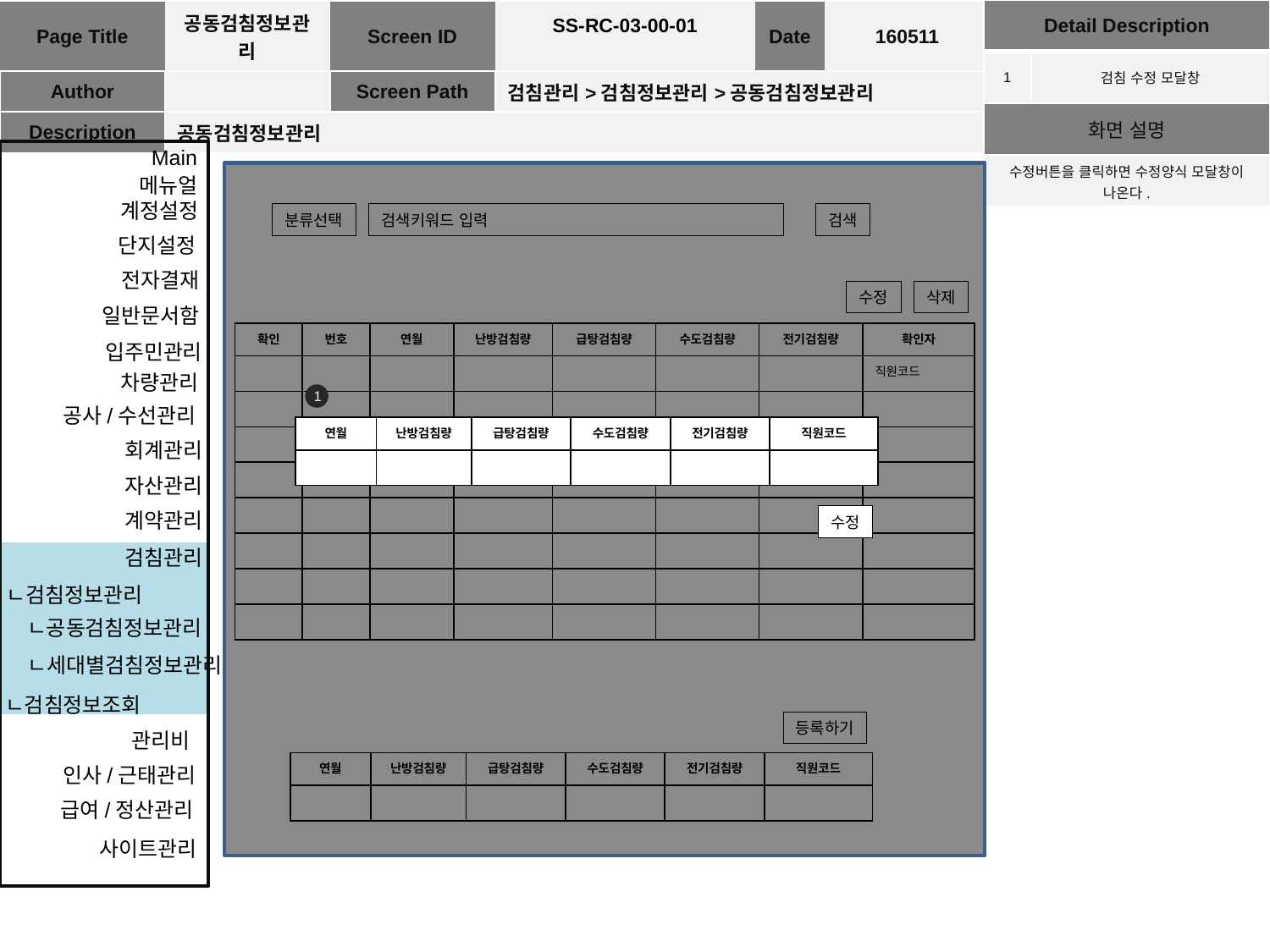

| Detail Description |  |
| --- | --- |
| 1 | 검침 수정 모달창 |
| 화면 설명 |  |
| 수정버튼을 클릭하면 수정양식 모달창이 나온다. |  |
| Page Title | 공동검침정보관리 | Screen ID | SS-RC-03-00-01 | Date | 160511 |
| --- | --- | --- | --- | --- | --- |
| Author |  | Screen Path | 검침관리>검침정보관리>공동검침정보관리 |  |  |
| Description | 공동검침정보관리 |  |  |  |  |
Main

메뉴얼
계정설정
분류선택
검색키워드 입력
검색
단지설정
전자결재
수정
삭제
일반문서함
| 확인 | 번호 | 연월 | 난방검침량 | 급탕검침량 | 수도검침량 | 전기검침량 | 확인자 |
| --- | --- | --- | --- | --- | --- | --- | --- |
|  |  |  |  |  |  |  | 직원코드 |
|  |  |  |  |  |  |  |  |
|  |  |  |  |  |  |  |  |
|  |  |  |  |  |  |  |  |
|  |  |  |  |  |  |  |  |
|  |  |  |  |  |  |  |  |
|  |  |  |  |  |  |  |  |
|  |  |  |  |  |  |  |  |
입주민관리
차량관리
1

공사/수선관리
| 연월 | 난방검침량 | 급탕검침량 | 수도검침량 | 전기검침량 | 직원코드 |
| --- | --- | --- | --- | --- | --- |
|  |  |  |  |  |  |
회계관리
자산관리
계약관리
수정
검침관리

ㄴ검침정보관리
ㄴ공동검침정보관리
ㄴ세대별검침정보관리
ㄴ검침정보조회
등록하기
관리비
| 연월 | 난방검침량 | 급탕검침량 | 수도검침량 | 전기검침량 | 직원코드 |
| --- | --- | --- | --- | --- | --- |
|  |  |  |  |  |  |
인사/근태관리
급여/정산관리
사이트관리